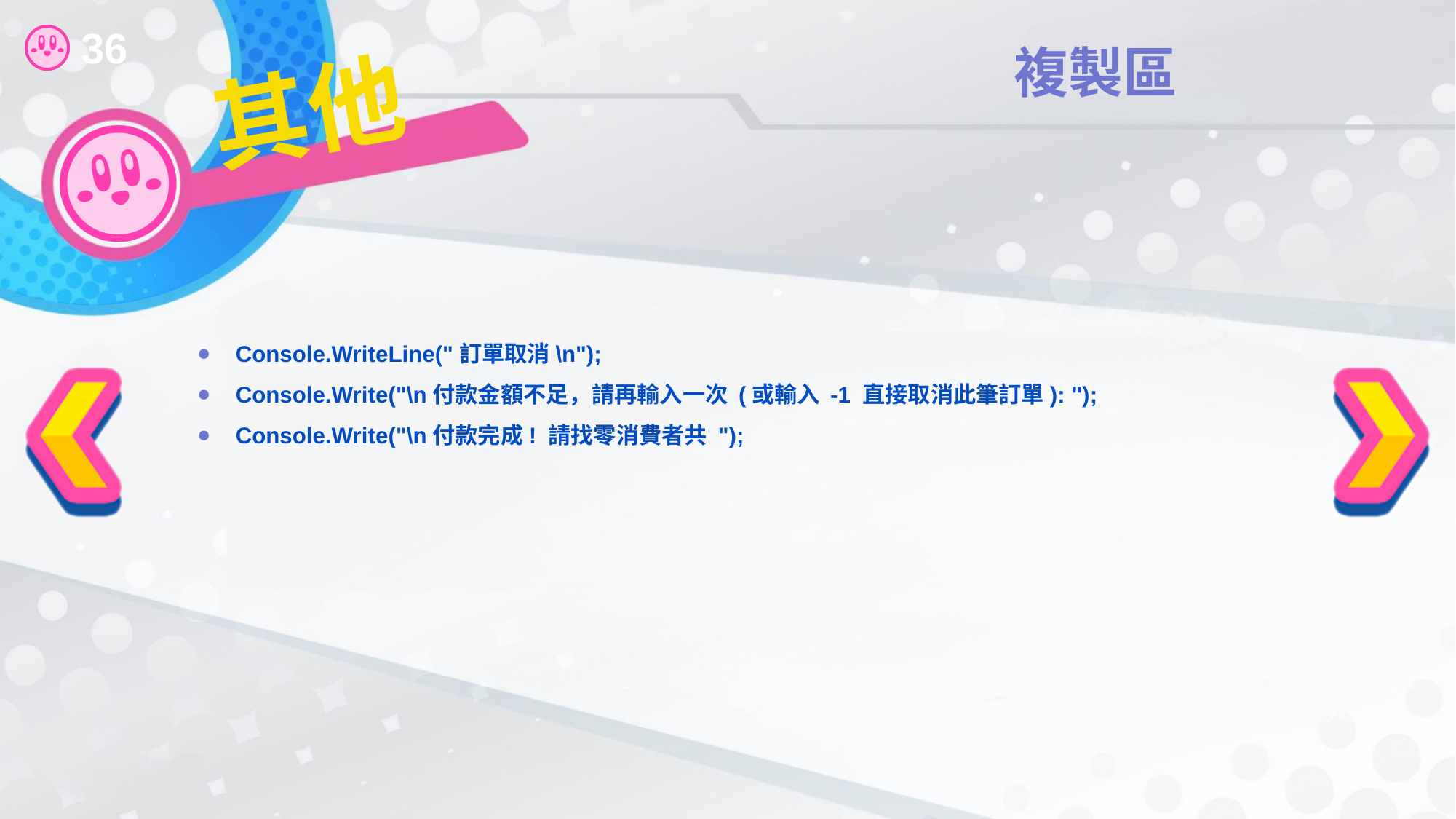

複製區
# 其他
Console.WriteLine("訂單取消\n");
Console.Write("\n付款金額不足，請再輸入一次 (或輸入 -1 直接取消此筆訂單): ");
Console.Write("\n付款完成! 請找零消費者共 ");